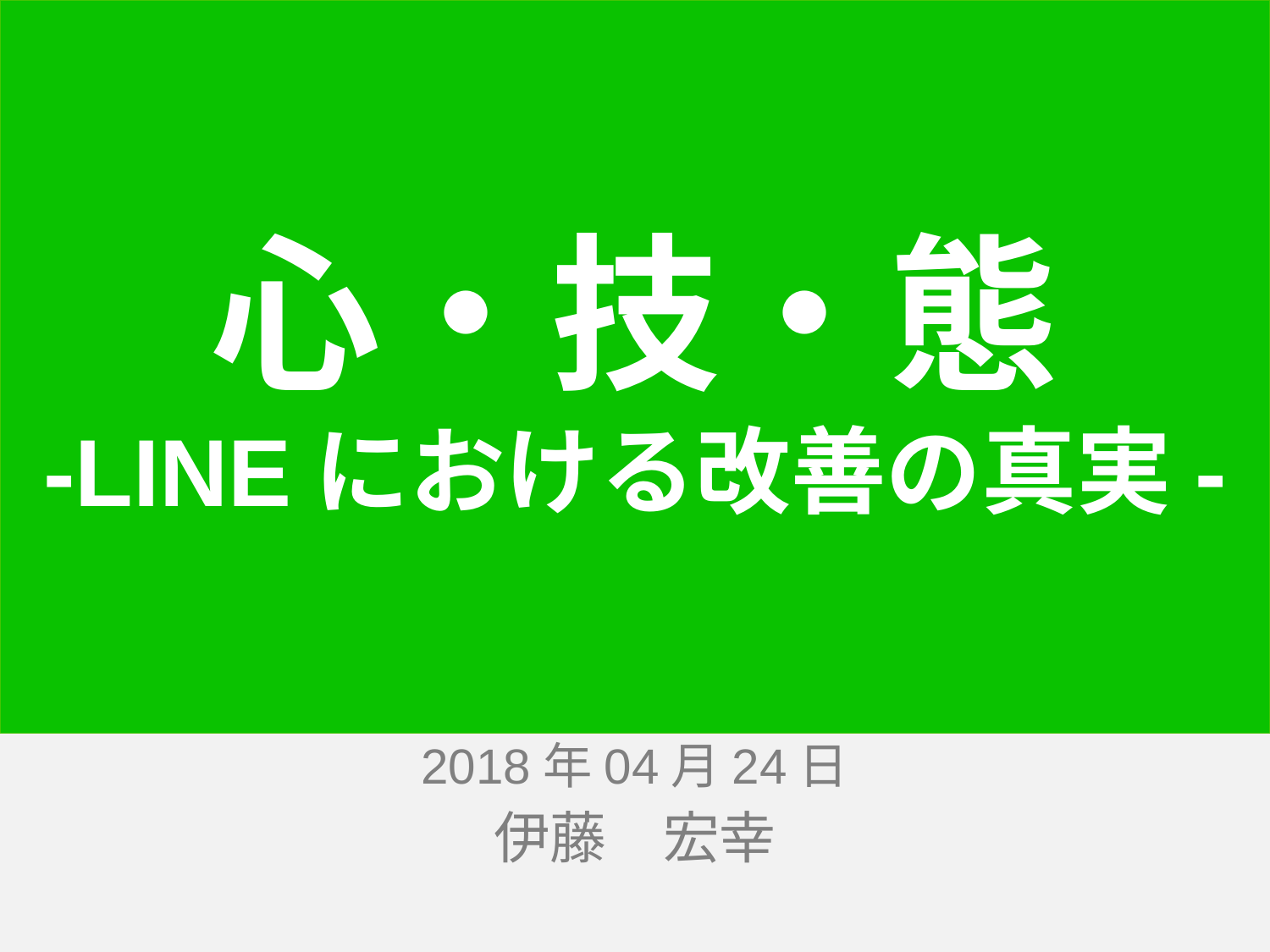

# 心・技・態 -LINEにおける改善の真実-
2018年 4月 6日
2018年04月24日
伊藤　宏幸